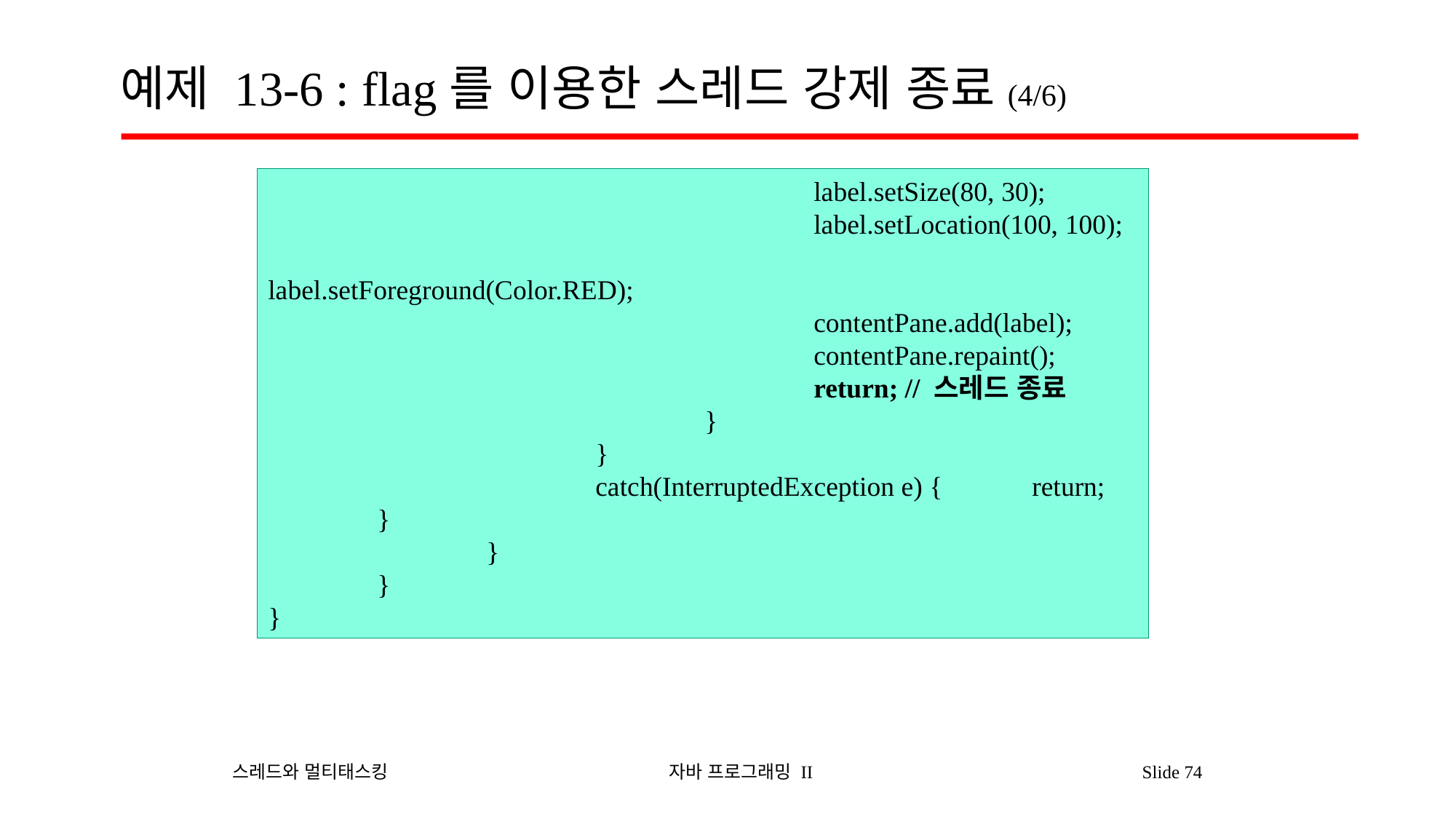

# 예제 13-6 : flag를 이용한 스레드 강제 종료(4/6)
					label.setSize(80, 30);
					label.setLocation(100, 100);
					label.setForeground(Color.RED);
					contentPane.add(label);
					contentPane.repaint();
					return; // 스레드 종료
				}
			}
			catch(InterruptedException e) {	return;	}
		}
	}
}